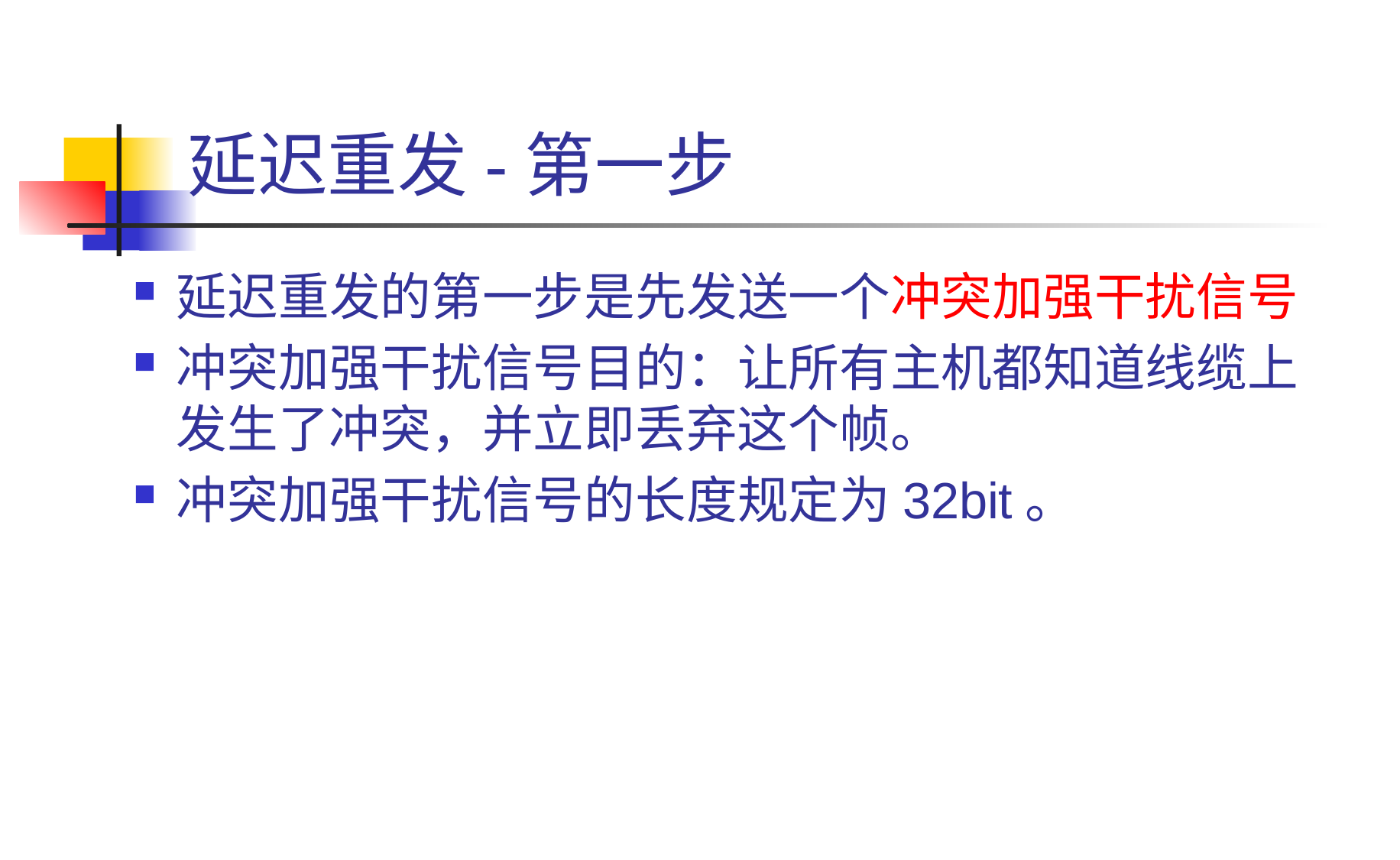

# 延迟重发-第一步
延迟重发的第一步是先发送一个冲突加强干扰信号
冲突加强干扰信号目的：让所有主机都知道线缆上发生了冲突，并立即丢弃这个帧。
冲突加强干扰信号的长度规定为32bit。